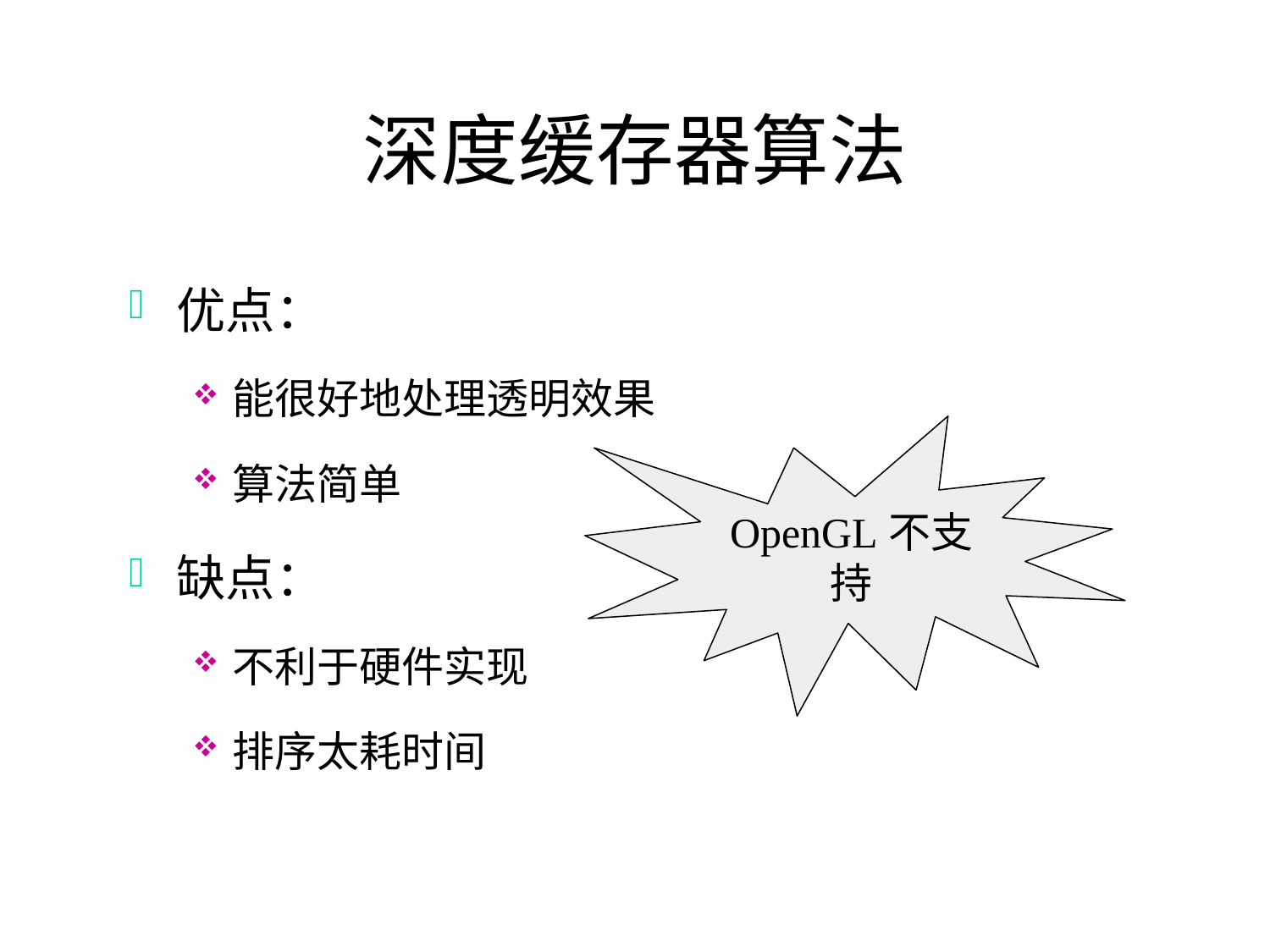

# 深度缓存器算法
优点：
能很好地处理透明效果
算法简单
缺点：
不利于硬件实现
排序太耗时间
OpenGL不支持